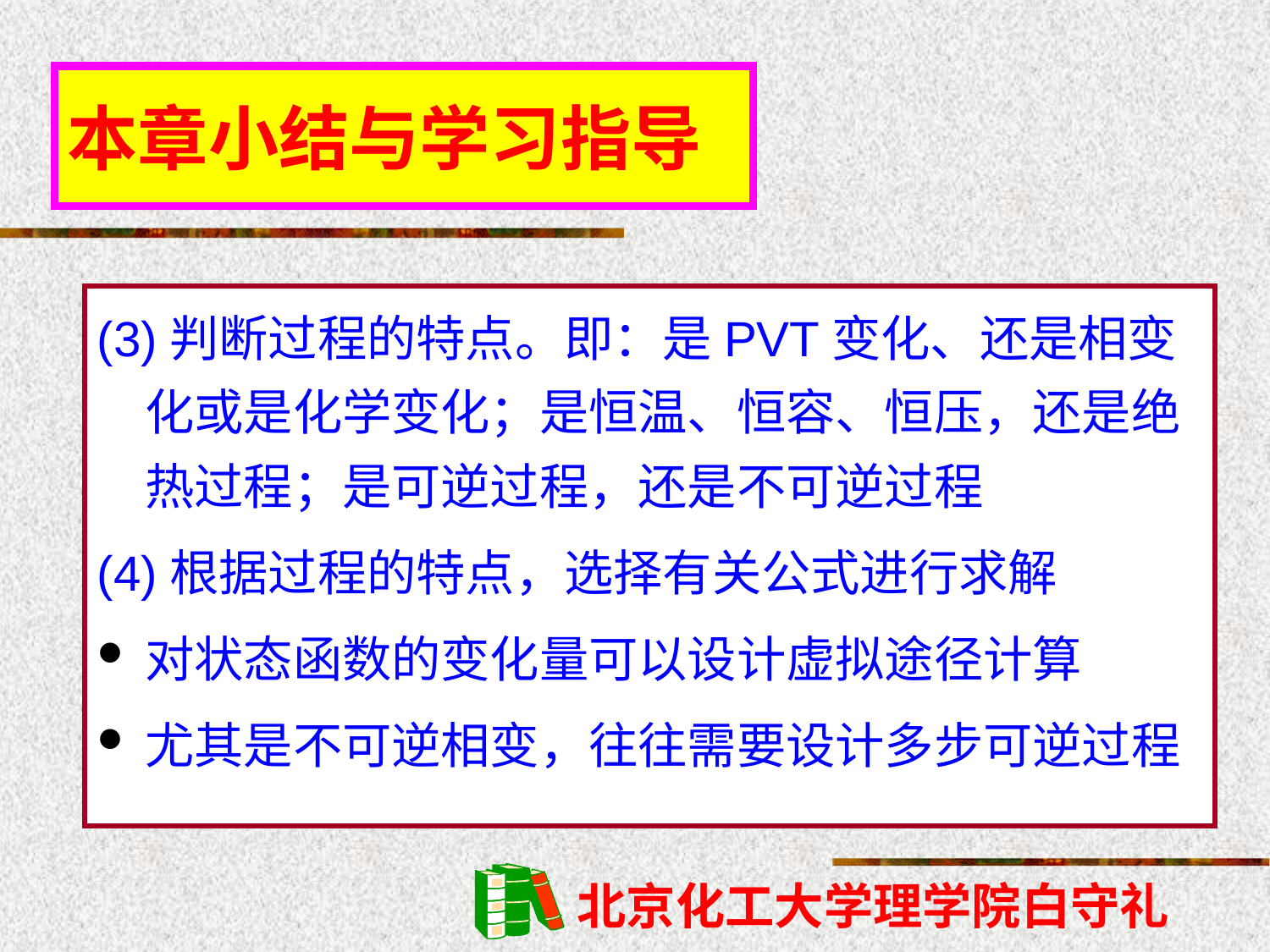

本章小结与学习指导
(3)判断过程的特点。即：是PVT变化、还是相变化或是化学变化；是恒温、恒容、恒压，还是绝热过程；是可逆过程，还是不可逆过程
(4)根据过程的特点，选择有关公式进行求解
对状态函数的变化量可以设计虚拟途径计算
尤其是不可逆相变，往往需要设计多步可逆过程